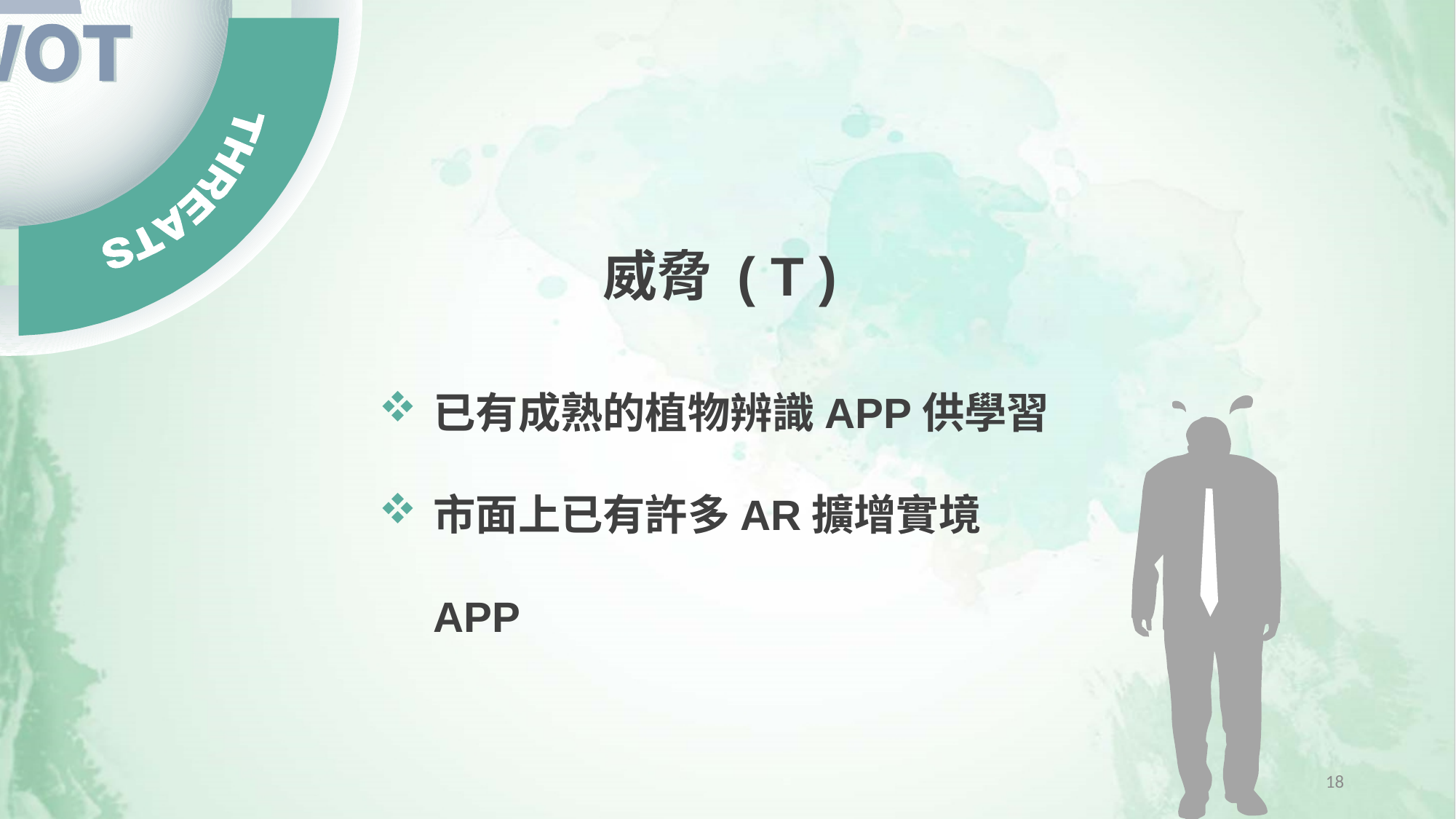

威脅 ( T )
已有成熟的植物辨識APP供學習
市面上已有許多AR擴增實境APP

18